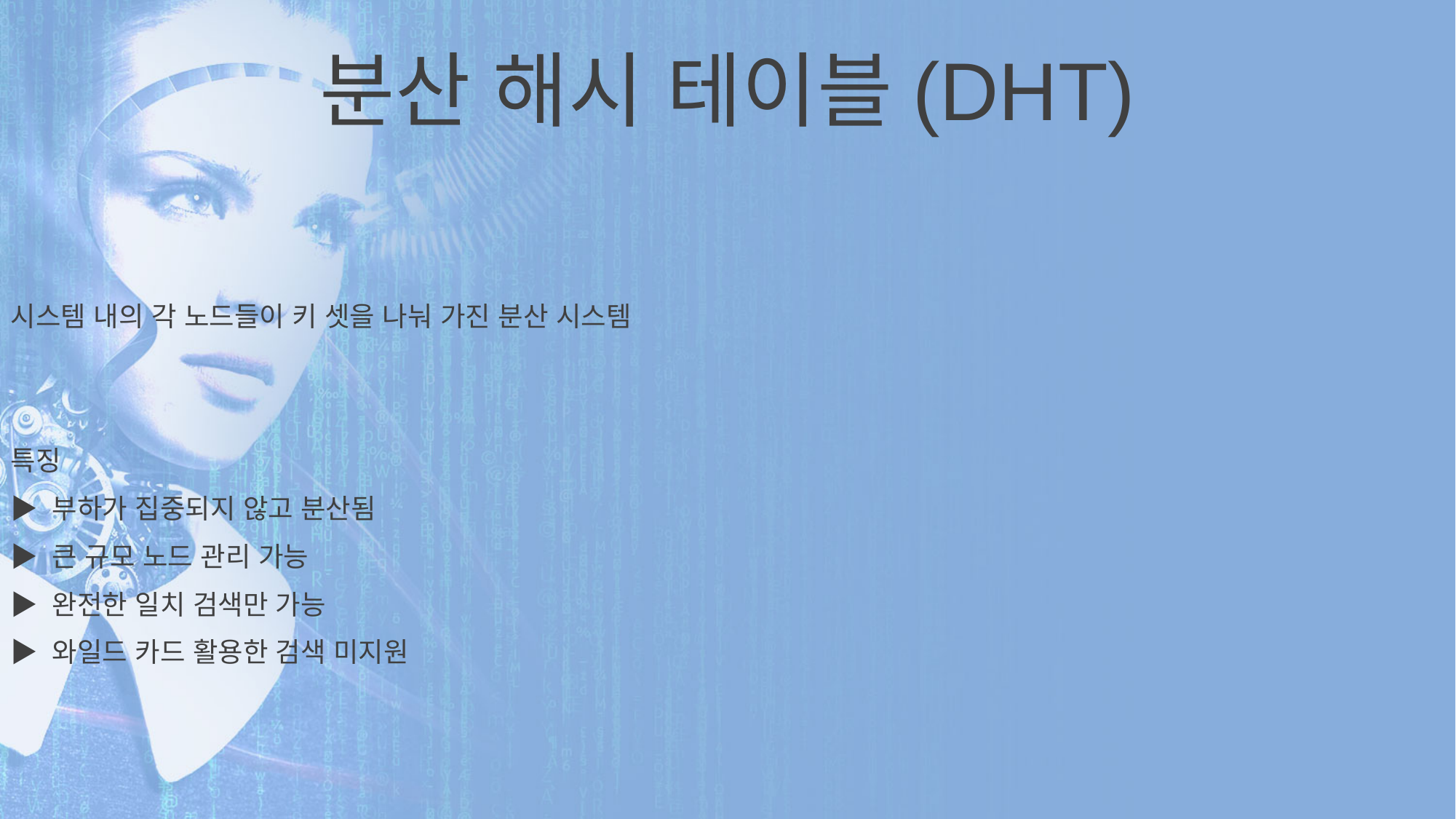

분산 해시 테이블(DHT)
시스템 내의 각 노드들이 키 셋을 나눠 가진 분산 시스템

특징
▶ 부하가 집중되지 않고 분산됨
▶ 큰 규모 노드 관리 가능
▶ 완전한 일치 검색만 가능
▶ 와일드 카드 활용한 검색 미지원